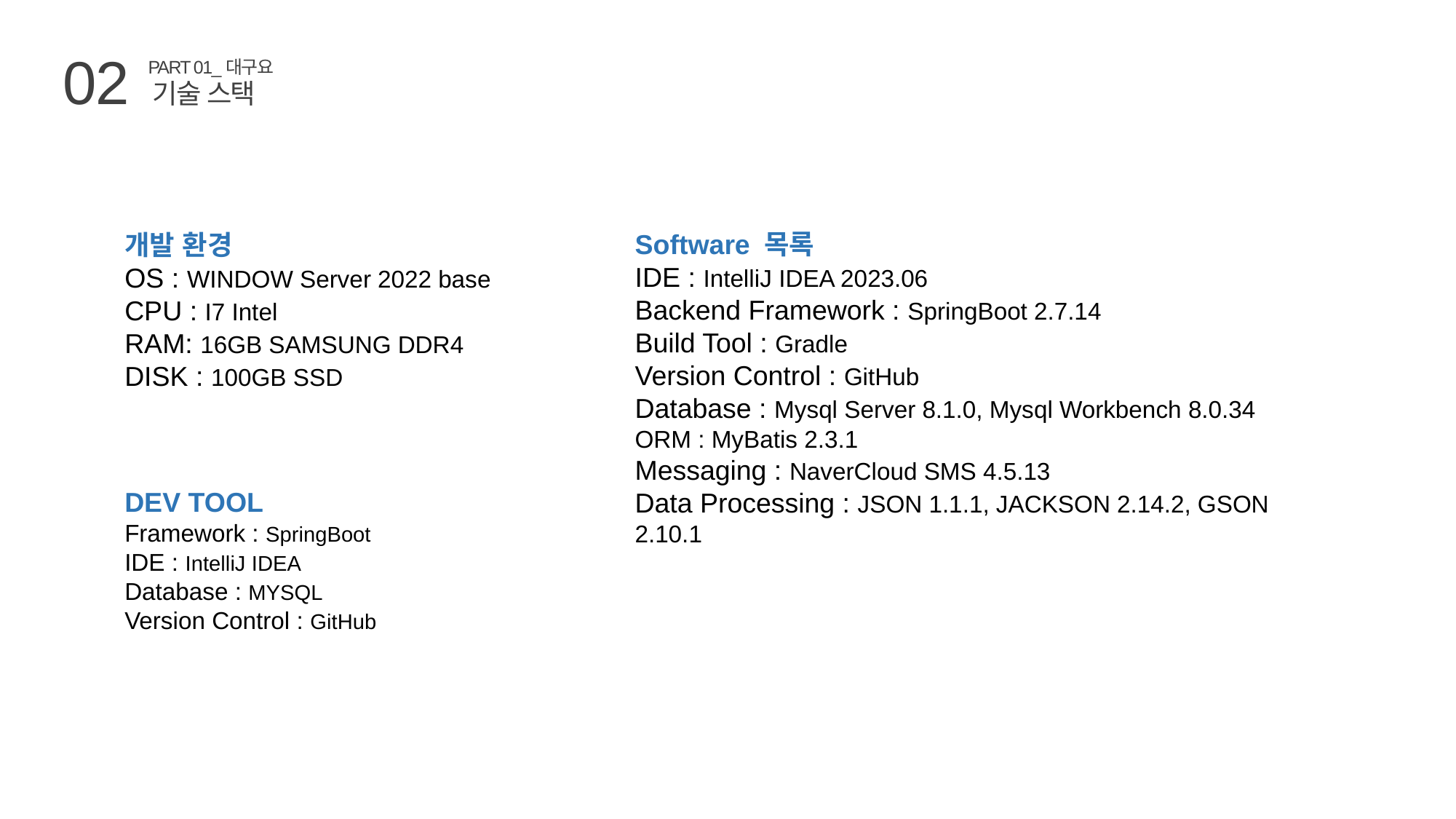

02
PART 01_대구요

기술 스택
Software 목록
IDE : IntelliJ IDEA 2023.06
Backend Framework : SpringBoot 2.7.14
Build Tool : Gradle
Version Control : GitHub
Database : Mysql Server 8.1.0, Mysql Workbench 8.0.34
ORM : MyBatis 2.3.1
Messaging : NaverCloud SMS 4.5.13
Data Processing : JSON 1.1.1, JACKSON 2.14.2, GSON 2.10.1
개발 환경
OS : WINDOW Server 2022 base
CPU : I7 Intel
RAM: 16GB SAMSUNG DDR4
DISK : 100GB SSD
DEV TOOL
Framework : SpringBoot
IDE : IntelliJ IDEA
Database : MYSQL
Version Control : GitHub